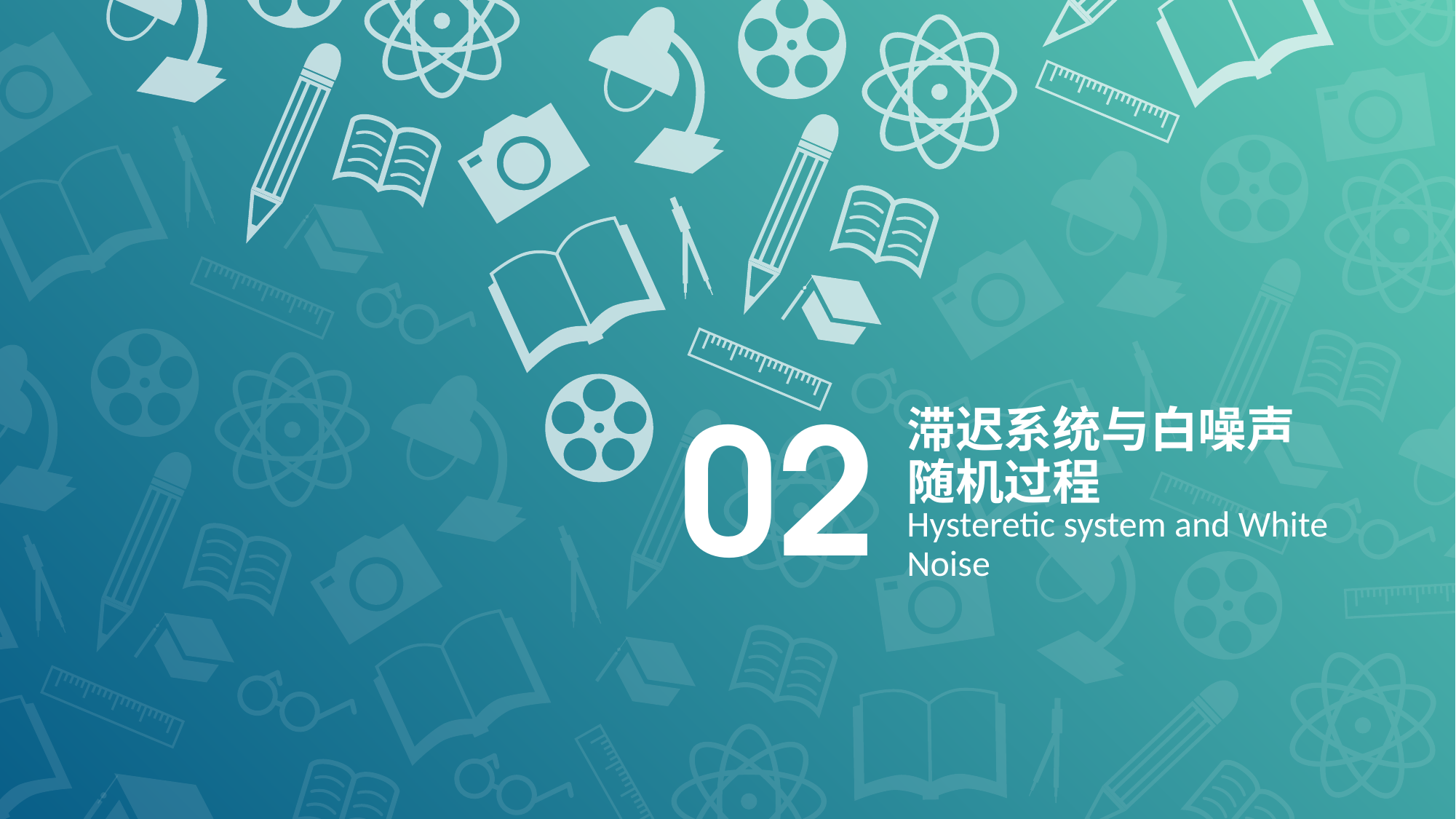

02
滞迟系统与白噪声随机过程
Hysteretic system and White Noise